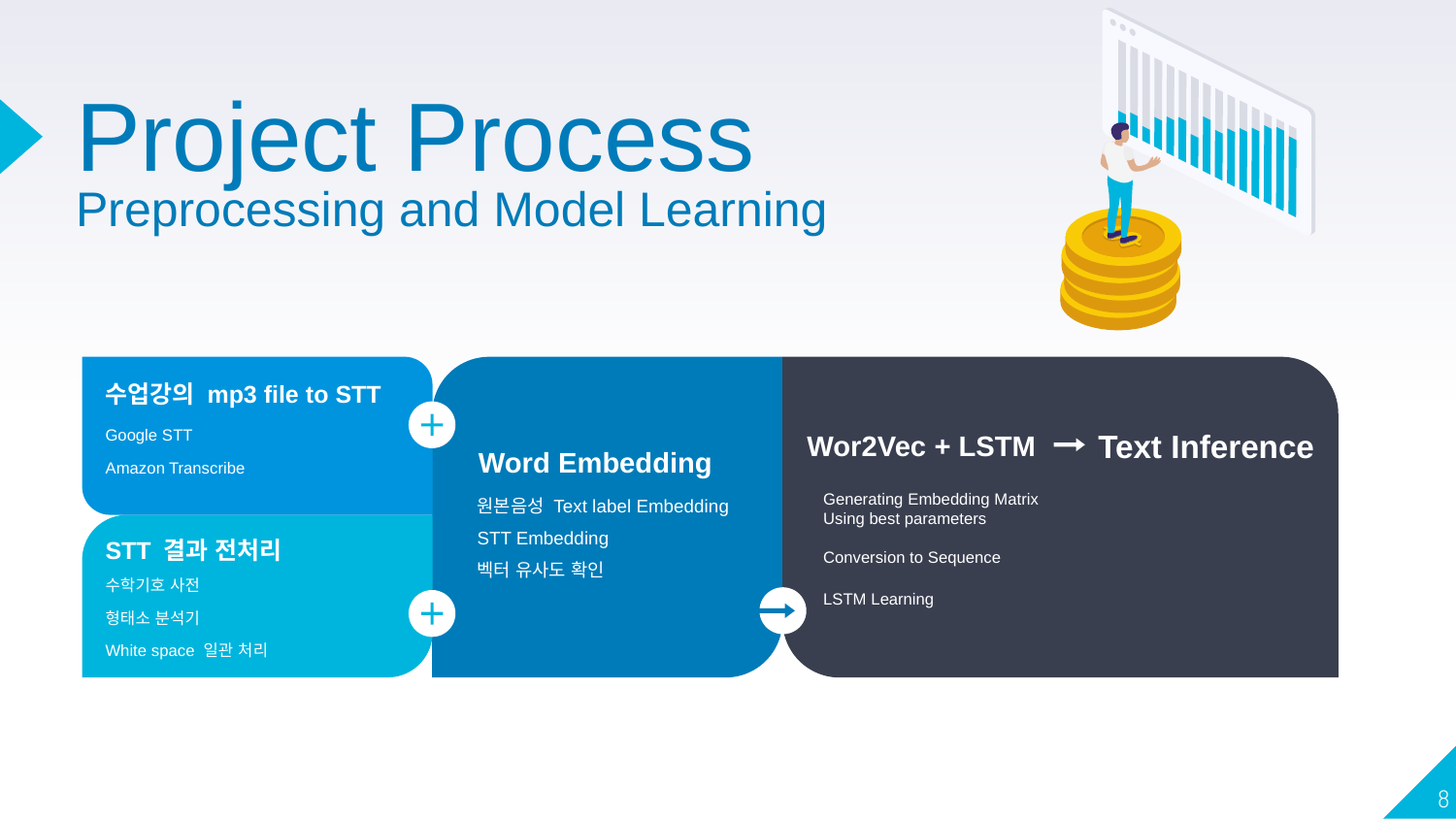

# Project Process Preprocessing and Model Learning

수업강의 mp3 file to STT

Step 3.
Text Inference
Wor2Vec + LSTM
Google STT
Amazon Transcribe
Word Embedding

Generating Embedding Matrix Using best parameters
원본음성 Text label Embedding
STT Embedding
벡터 유사도 확인

STT 결과 전처리
Conversion to Sequence
LSTM Learning
수학기호 사전
형태소 분석기
White space 일관 처리

8